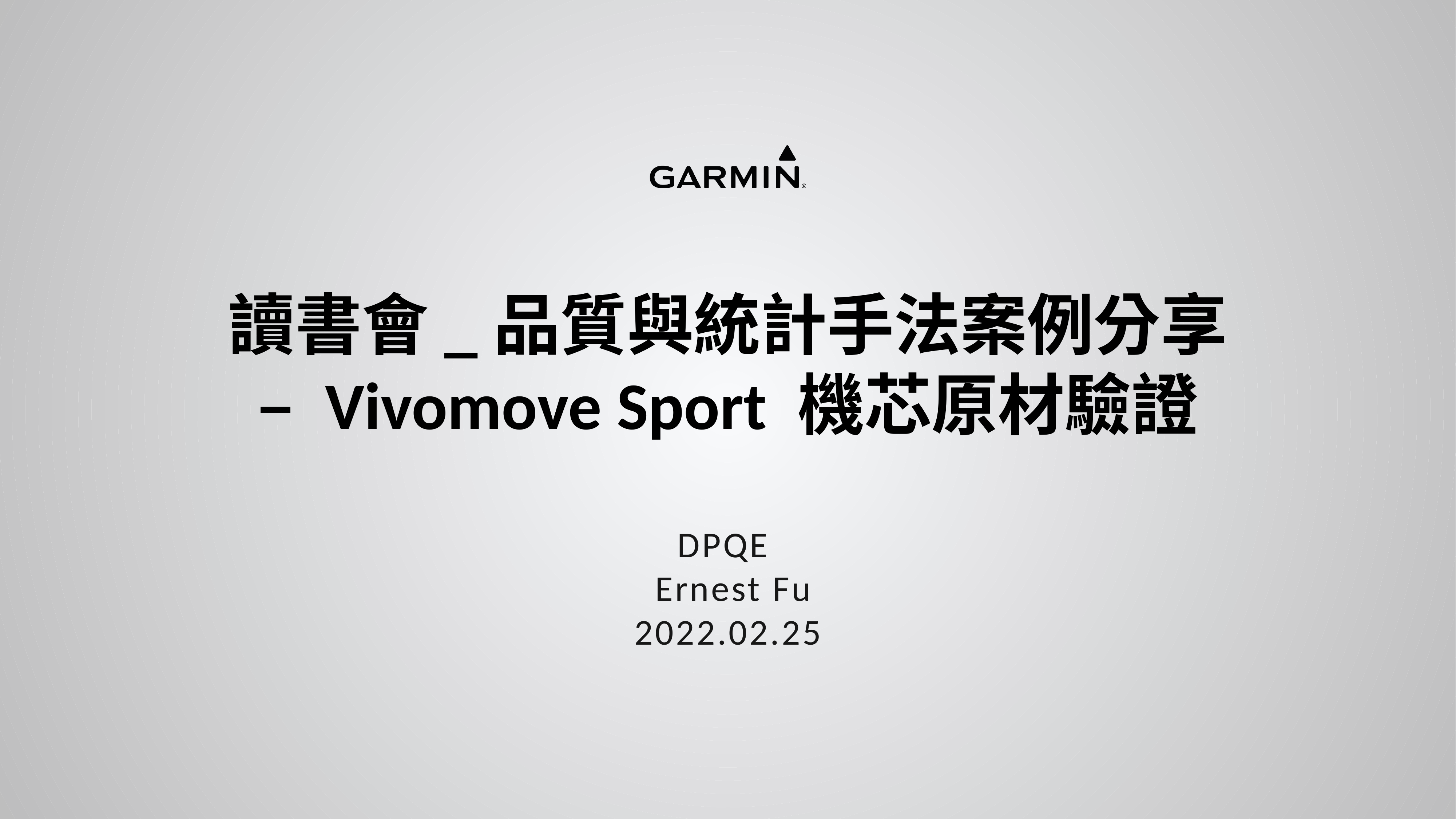

# 讀書會_品質與統計手法案例分享 – Vivomove Sport 機芯原材驗證
DPQE
 Ernest Fu
2022.02.25